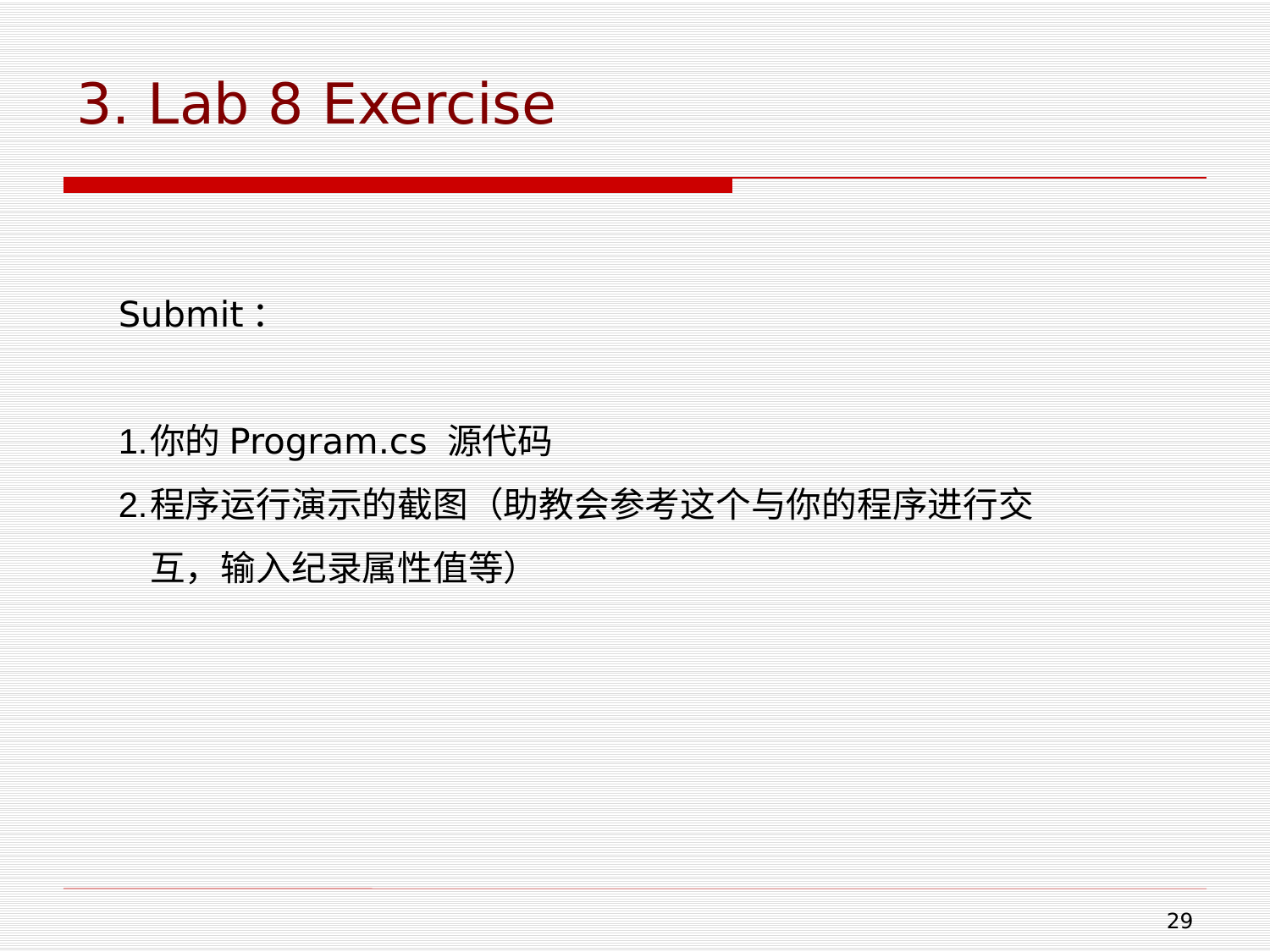

# 3. Lab 8 Exercise
Submit：

你的Program.cs 源代码
程序运行演示的截图（助教会参考这个与你的程序进行交互，输入纪录属性值等）
29